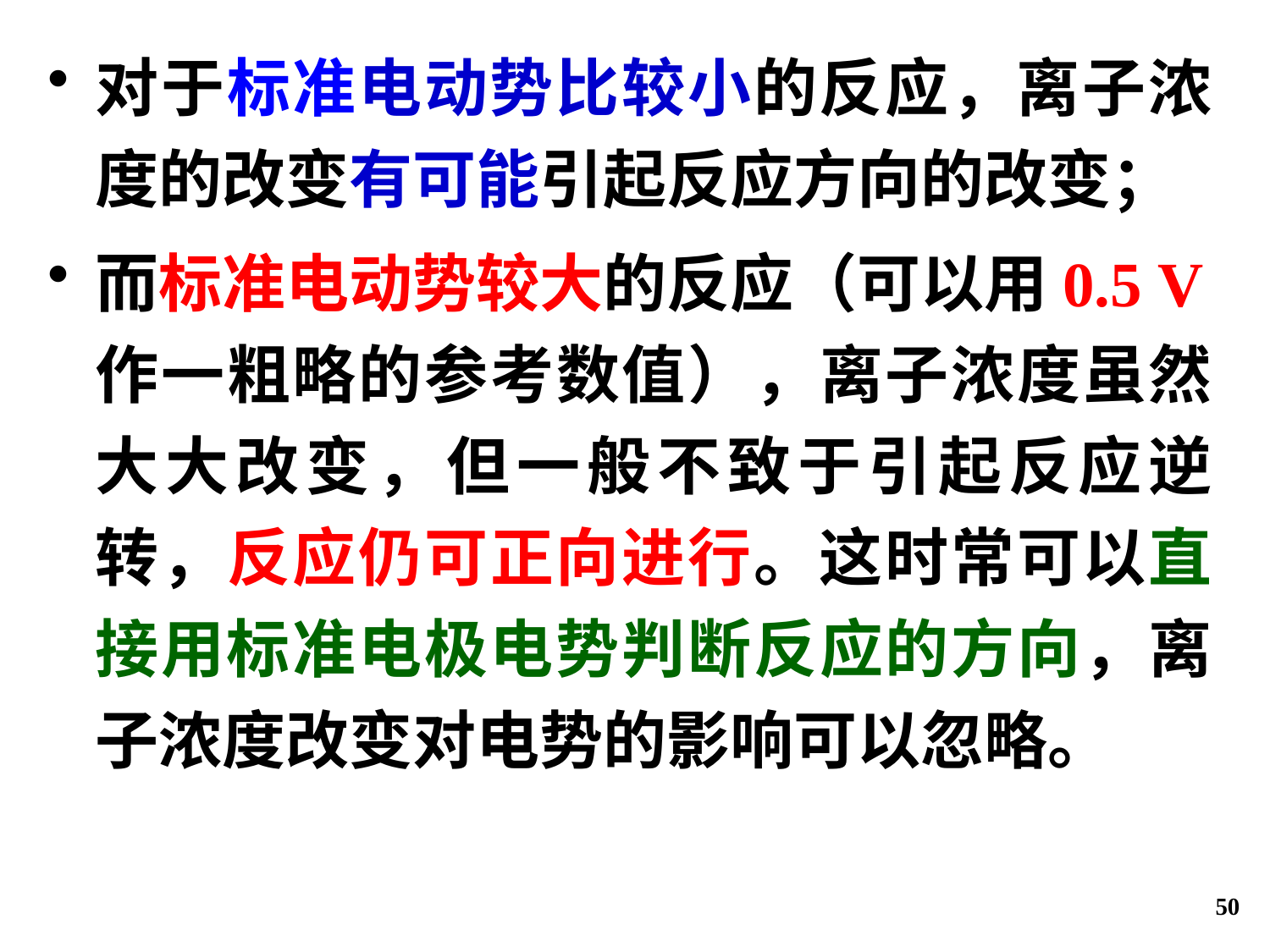

对于标准电动势比较小的反应，离子浓度的改变有可能引起反应方向的改变；
而标准电动势较大的反应（可以用0.5 V作一粗略的参考数值），离子浓度虽然大大改变，但一般不致于引起反应逆转，反应仍可正向进行。这时常可以直接用标准电极电势判断反应的方向，离子浓度改变对电势的影响可以忽略。